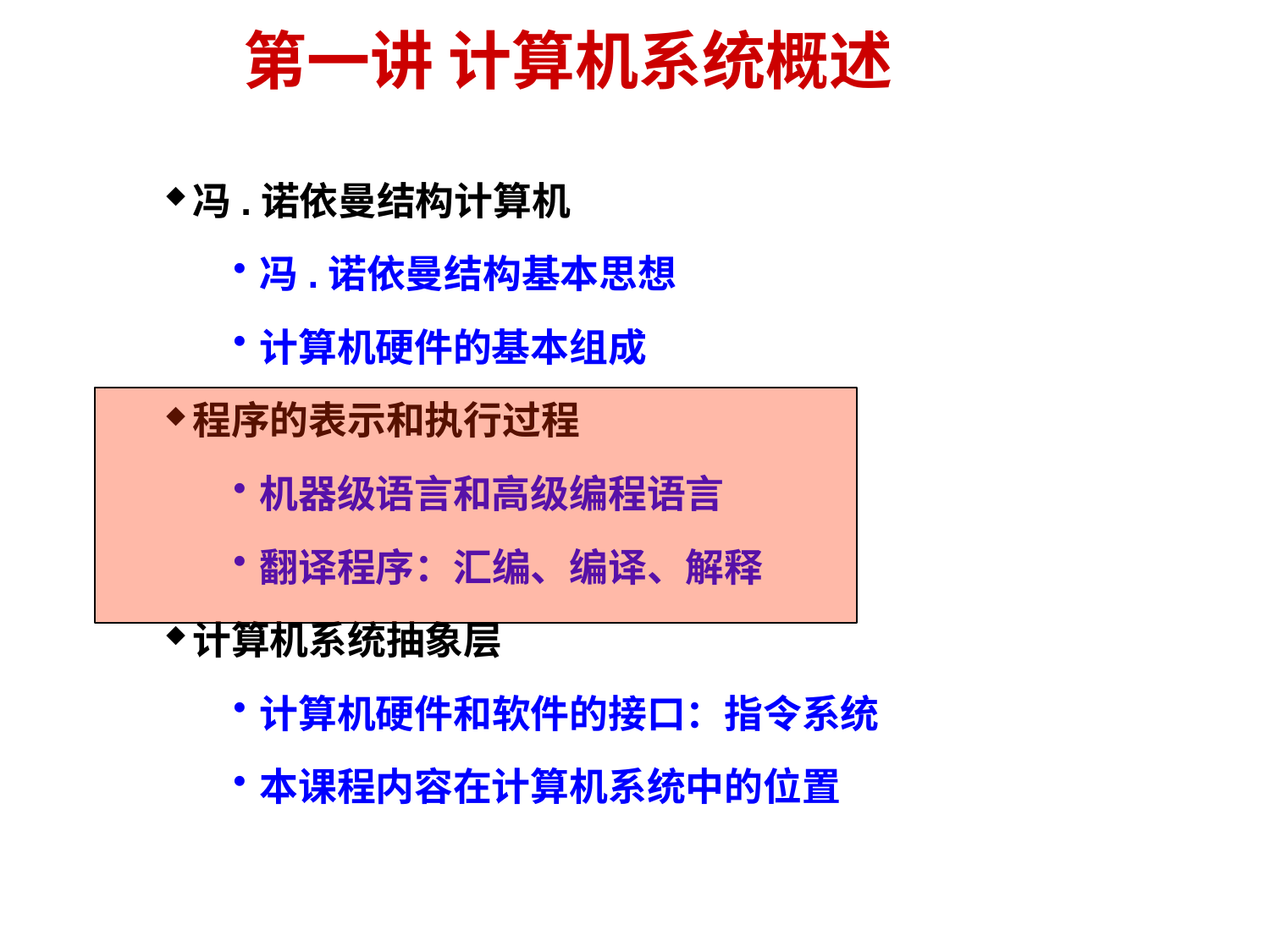

# 第一讲 计算机系统概述
冯.诺依曼结构计算机
冯.诺依曼结构基本思想
计算机硬件的基本组成
程序的表示和执行过程
机器级语言和高级编程语言
翻译程序：汇编、编译、解释
计算机系统抽象层
计算机硬件和软件的接口：指令系统
本课程内容在计算机系统中的位置